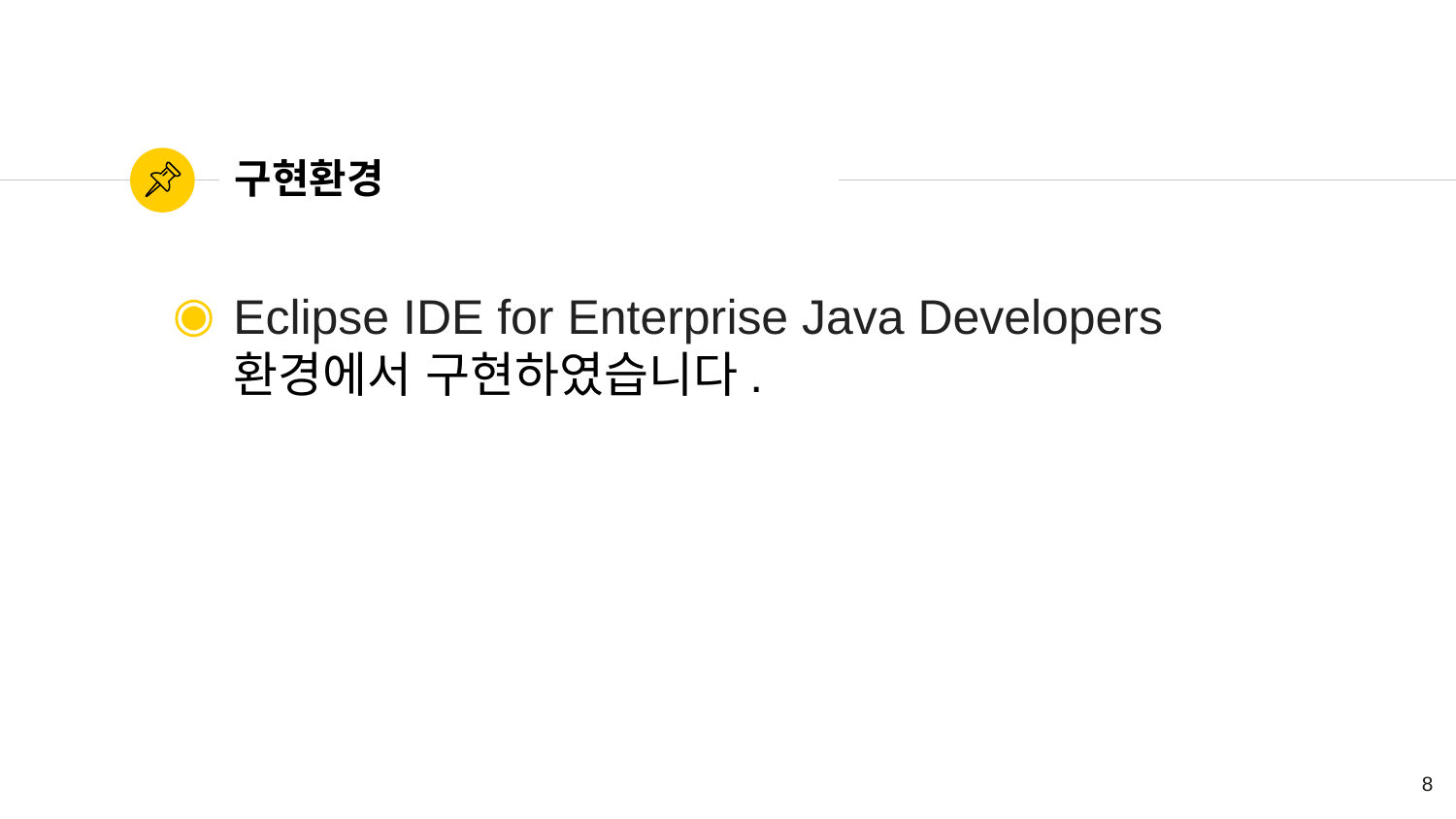

# 구현환경

Eclipse IDE for Enterprise Java Developers 환경에서 구현하였습니다.

8